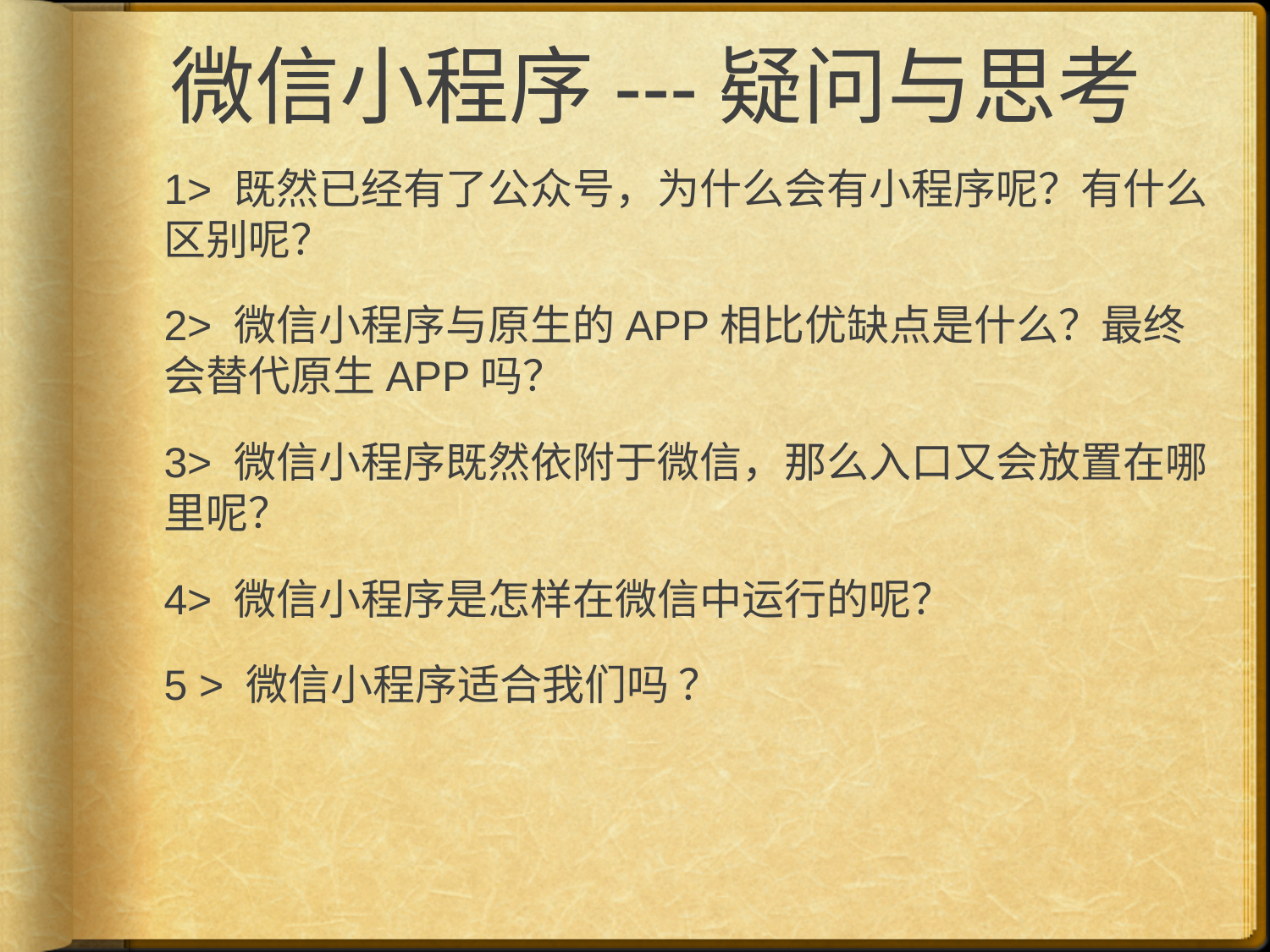

# 微信小程序---疑问与思考
1> 既然已经有了公众号，为什么会有小程序呢？有什么区别呢？
2> 微信小程序与原生的APP相比优缺点是什么？最终会替代原生APP吗？
3> 微信小程序既然依附于微信，那么入口又会放置在哪里呢？
4> 微信小程序是怎样在微信中运行的呢？
5 > 微信小程序适合我们吗 ？